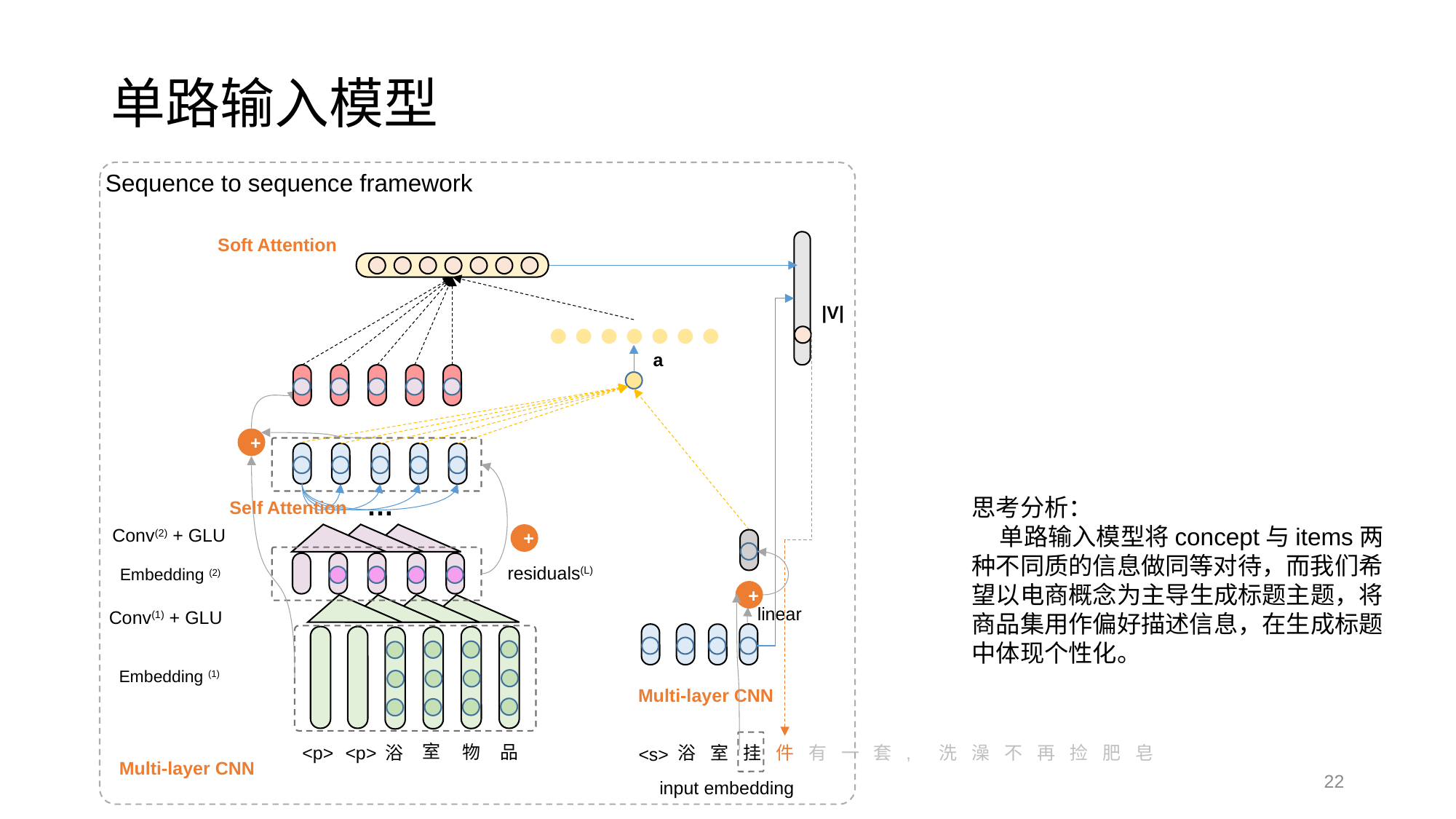

# 单路输入模型

Sequence to sequence framework
Soft Attention

|V|

a

+

…
思考分析：
    单路输入模型将concept与items两种不同质的信息做同等对待，而我们希望以电商概念为主导生成标题主题，将商品集用作偏好描述信息，在生成标题中体现个性化。
Self Attention
Conv(2) + GLU
+

residuals(L)
Embedding (2)
+

linear
Conv(1) + GLU

室
物
品
Embedding (1)
Multi-layer CNN

浴
室
挂
件
有
一
套
,
洗
澡
不
再
捡
肥
皂
<p>
<p>
浴
<s>
Multi-layer CNN
22
input embedding